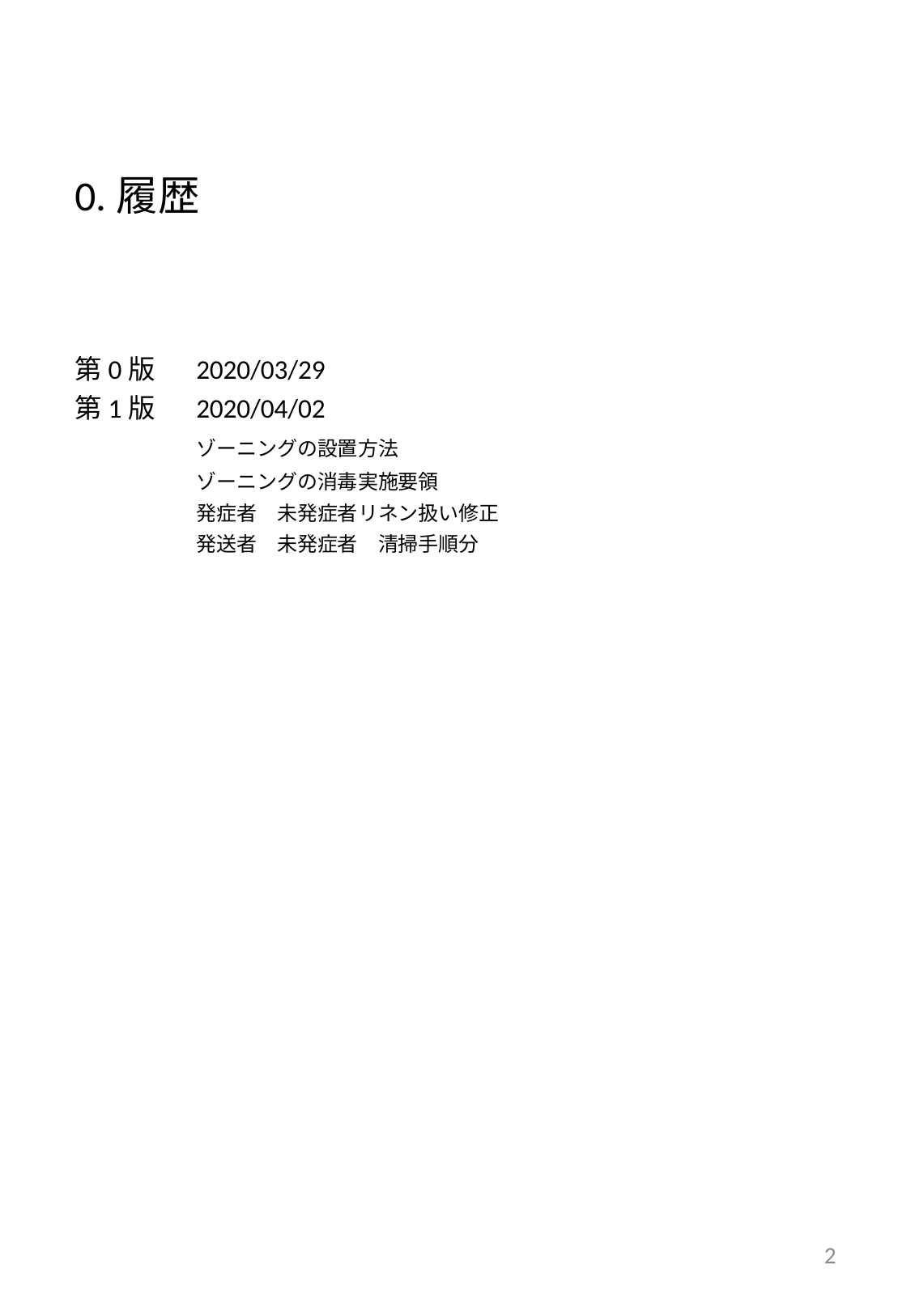

# 0.履歴
第0版	2020/03/29
第1版	2020/04/02
	ゾーニングの設置方法
	ゾーニングの消毒実施要領
	発症者　未発症者リネン扱い修正
	発送者　未発症者　清掃手順分

2